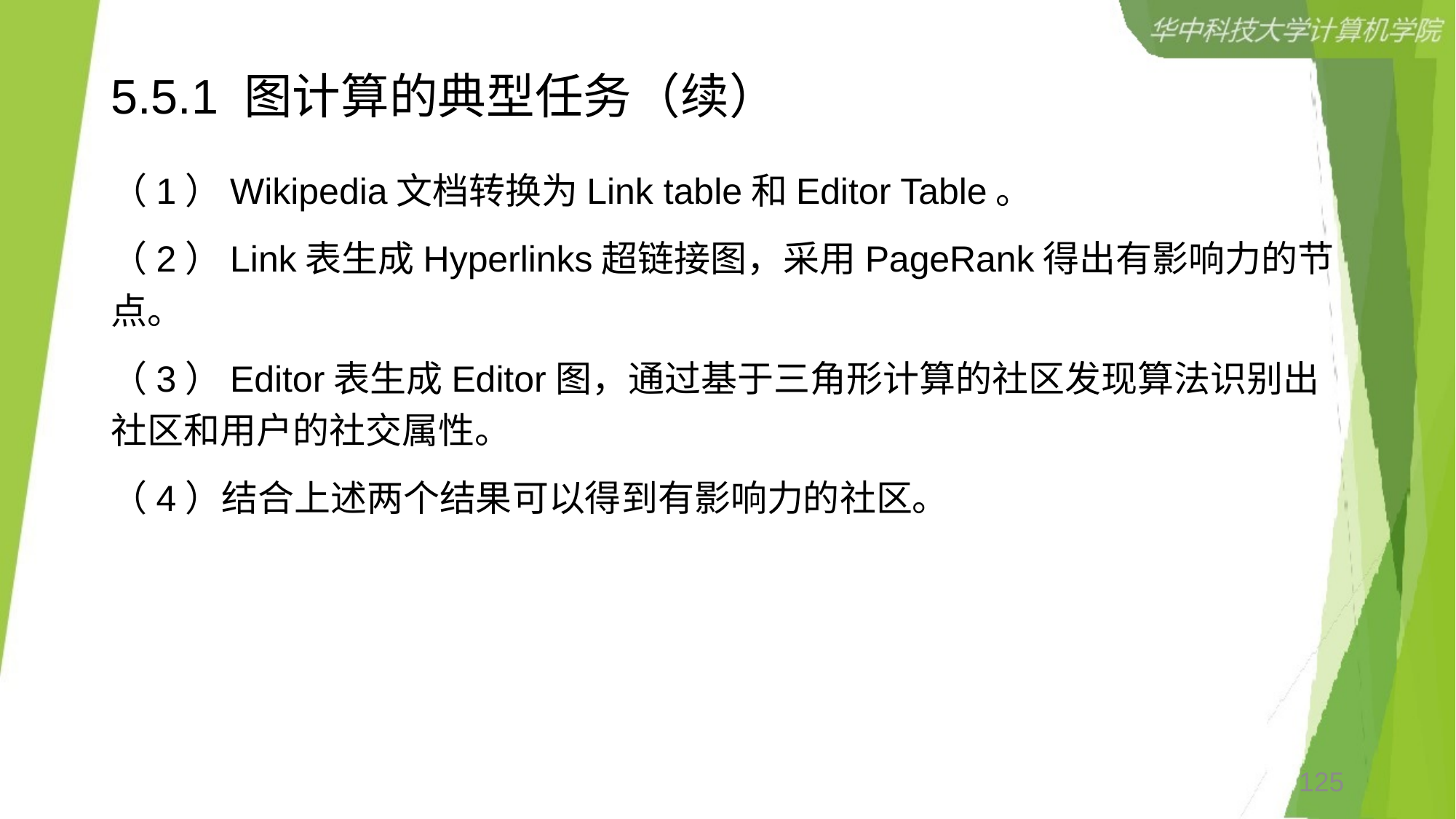

# 5.5.1 图计算的典型任务（续）
（1）Wikipedia文档转换为Link table和Editor Table。
（2）Link表生成Hyperlinks超链接图，采用PageRank得出有影响力的节点。
（3）Editor表生成Editor图，通过基于三角形计算的社区发现算法识别出社区和用户的社交属性。
（4）结合上述两个结果可以得到有影响力的社区。

125